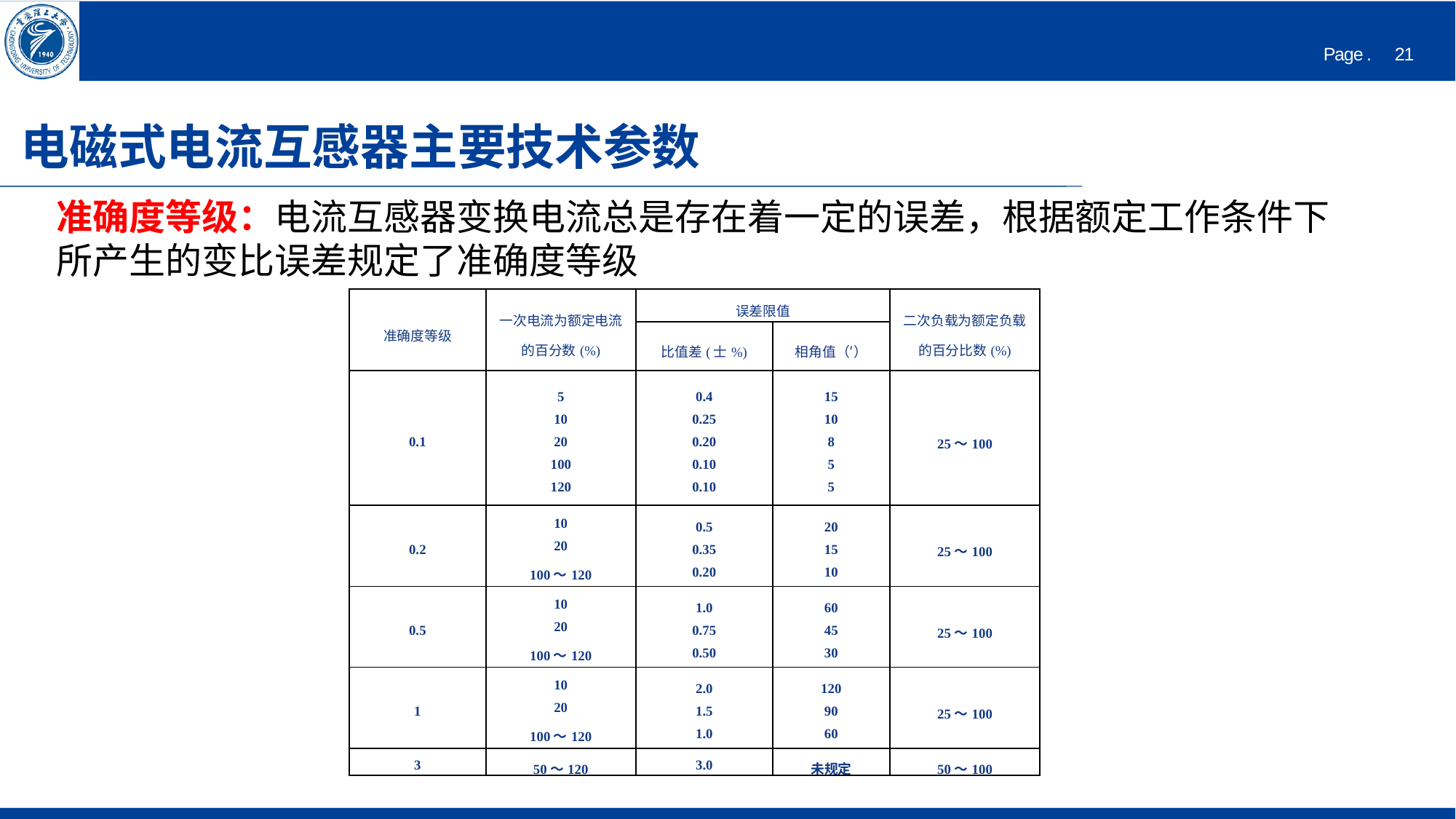

# 电磁式电流互感器主要技术参数
准确度等级：电流互感器变换电流总是存在着一定的误差，根据额定工作条件下所产生的变比误差规定了准确度等级
| 准确度等级 | 一次电流为额定电流的百分数(%) | 误差限值 |  | 二次负载为额定负载的百分比数(%) |
| --- | --- | --- | --- | --- |
|  |  | 比值差(士%) | 相角值（′） |  |
| 0.1 | 5 10 20 100 120 | 0.4 0.25 0.20 0.10 0.10 | 15 10 8 5 5 | 25～100 |
| 0.2 | 10 20 100～120 | 0.5 0.35 0.20 | 20 15 10 | 25～100 |
| 0.5 | 10 20 100～120 | 1.0 0.75 0.50 | 60 45 30 | 25～100 |
| 1 | 10 20 100～120 | 2.0 1.5 1.0 | 120 90 60 | 25～100 |
| 3 | 50～120 | 3.0 | 未规定 | 50～100 |